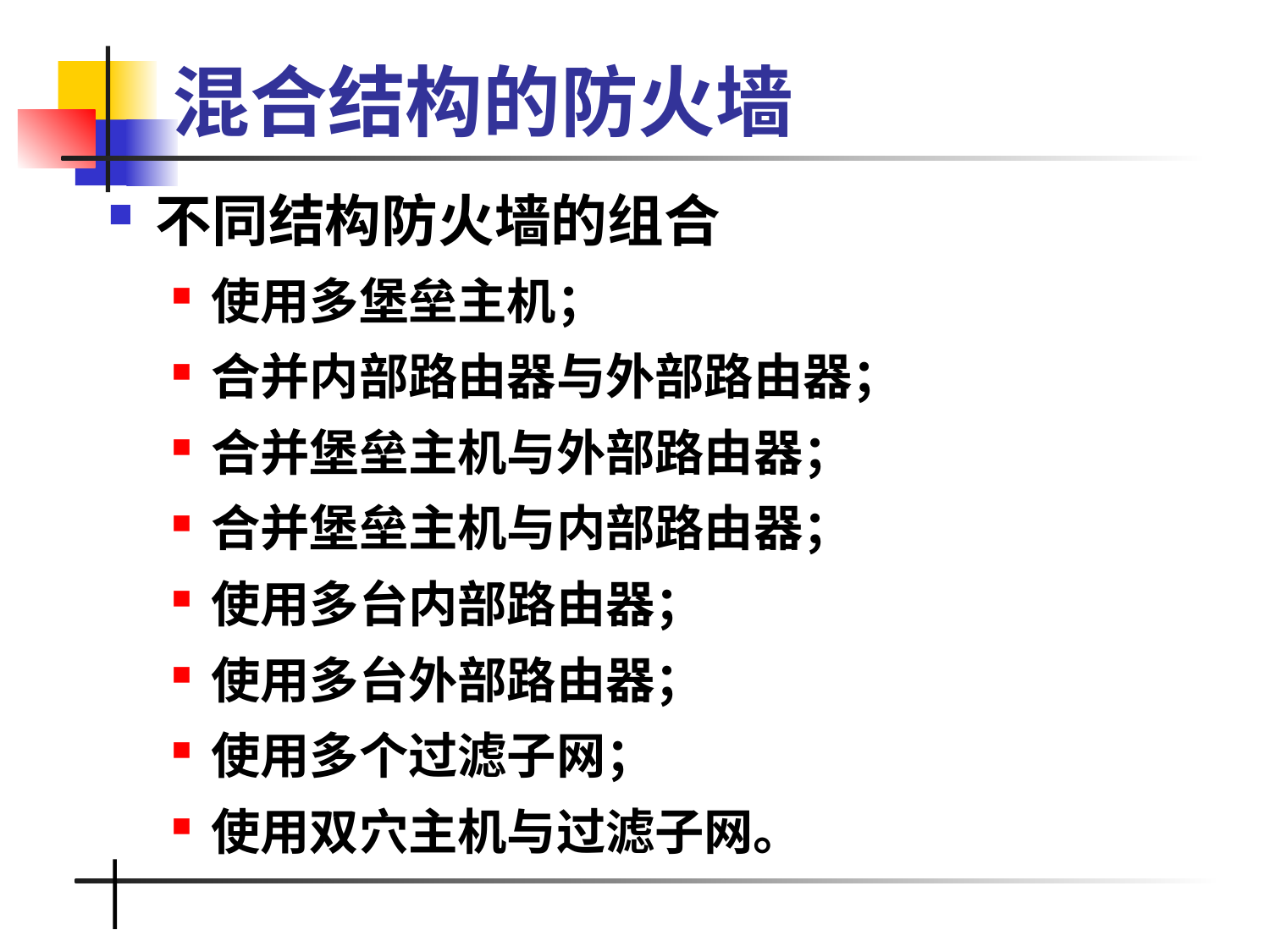

# 混合结构的防火墙
不同结构防火墙的组合
使用多堡垒主机；
合并内部路由器与外部路由器；
合并堡垒主机与外部路由器；
合并堡垒主机与内部路由器；
使用多台内部路由器；
使用多台外部路由器；
使用多个过滤子网；
使用双穴主机与过滤子网。